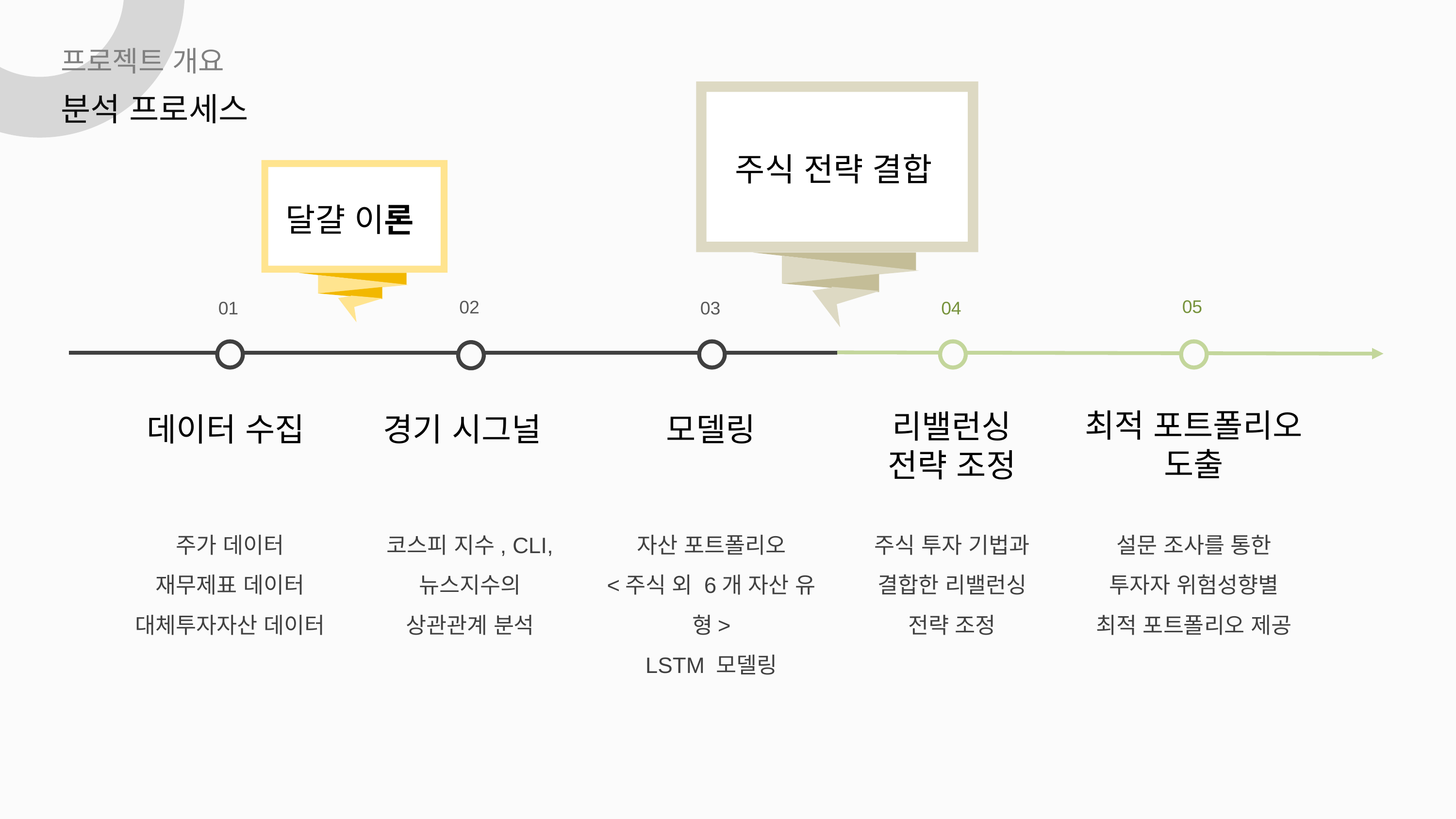

프로젝트 개요

주식 전략 결합

분석 프로세스

달걀 이론

05
02
01
03
04

최적 포트폴리오 도출
리밸런싱
전략 조정
데이터 수집
경기 시그널
모델링
주가 데이터
재무제표 데이터
대체투자자산 데이터
코스피 지수, CLI, 뉴스지수의
상관관계 분석
자산 포트폴리오
<주식 외 6개 자산 유형>
LSTM 모델링
주식 투자 기법과
결합한 리밸런싱
전략 조정
설문 조사를 통한
투자자 위험성향별
최적 포트폴리오 제공